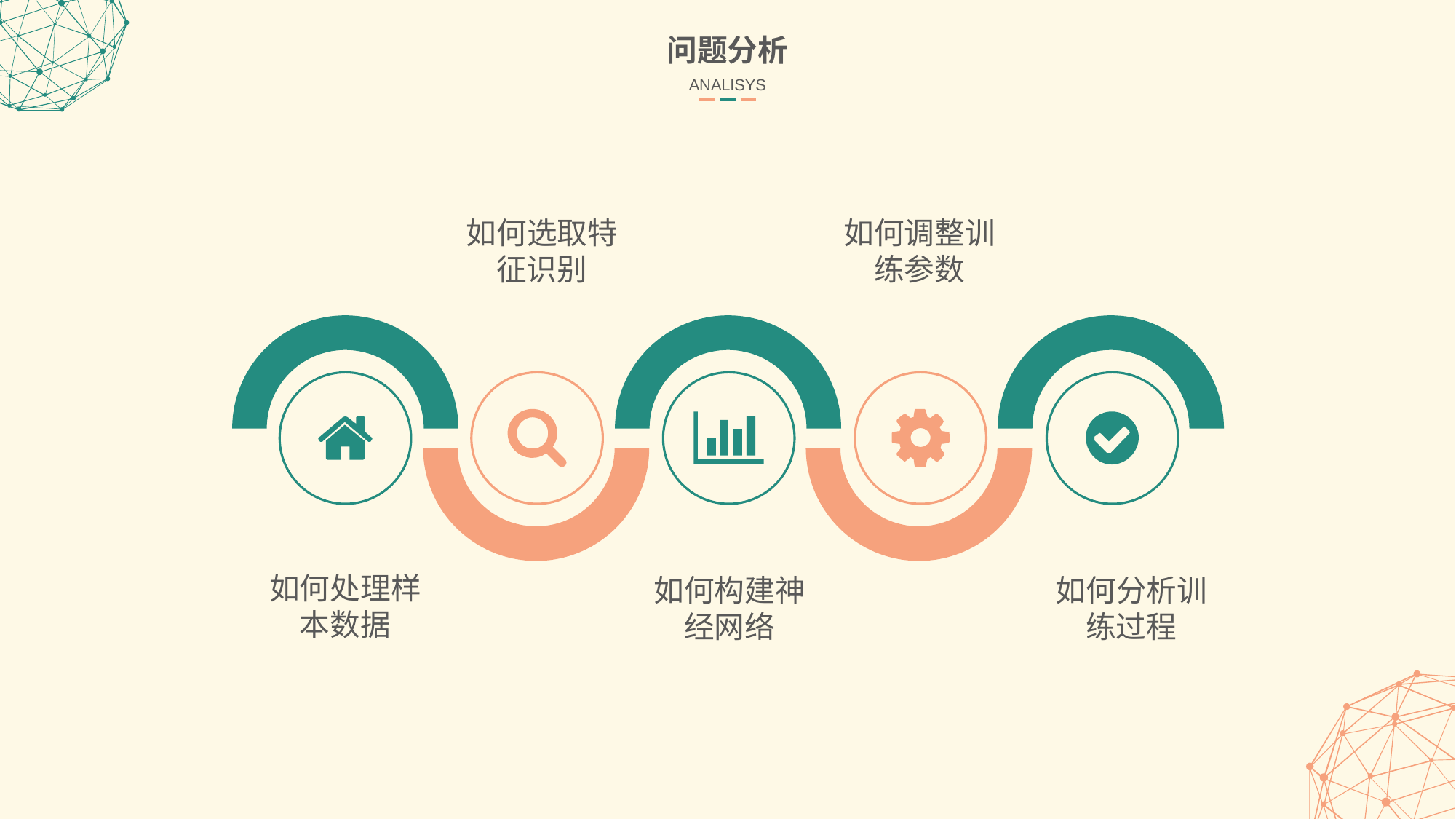

问题分析
ANALISYS
如何选取特征识别
如何调整训练参数

如何处理样本数据
如何构建神经网络
如何分析训练过程